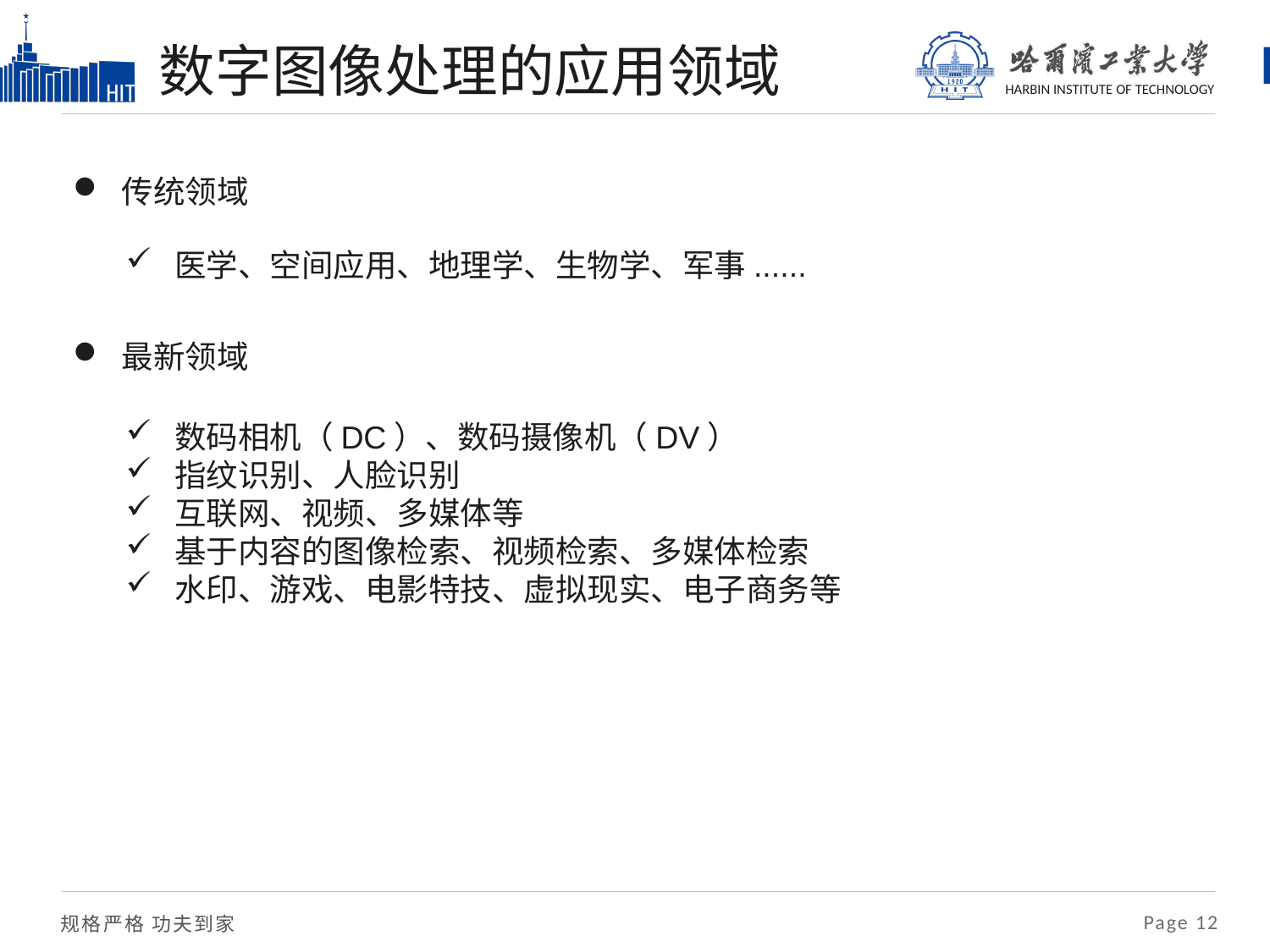

# 数字图像处理的应用领域
传统领域
医学、空间应用、地理学、生物学、军事......
最新领域
数码相机（DC）、数码摄像机（DV）
指纹识别、人脸识别
互联网、视频、多媒体等
基于内容的图像检索、视频检索、多媒体检索
水印、游戏、电影特技、虚拟现实、电子商务等